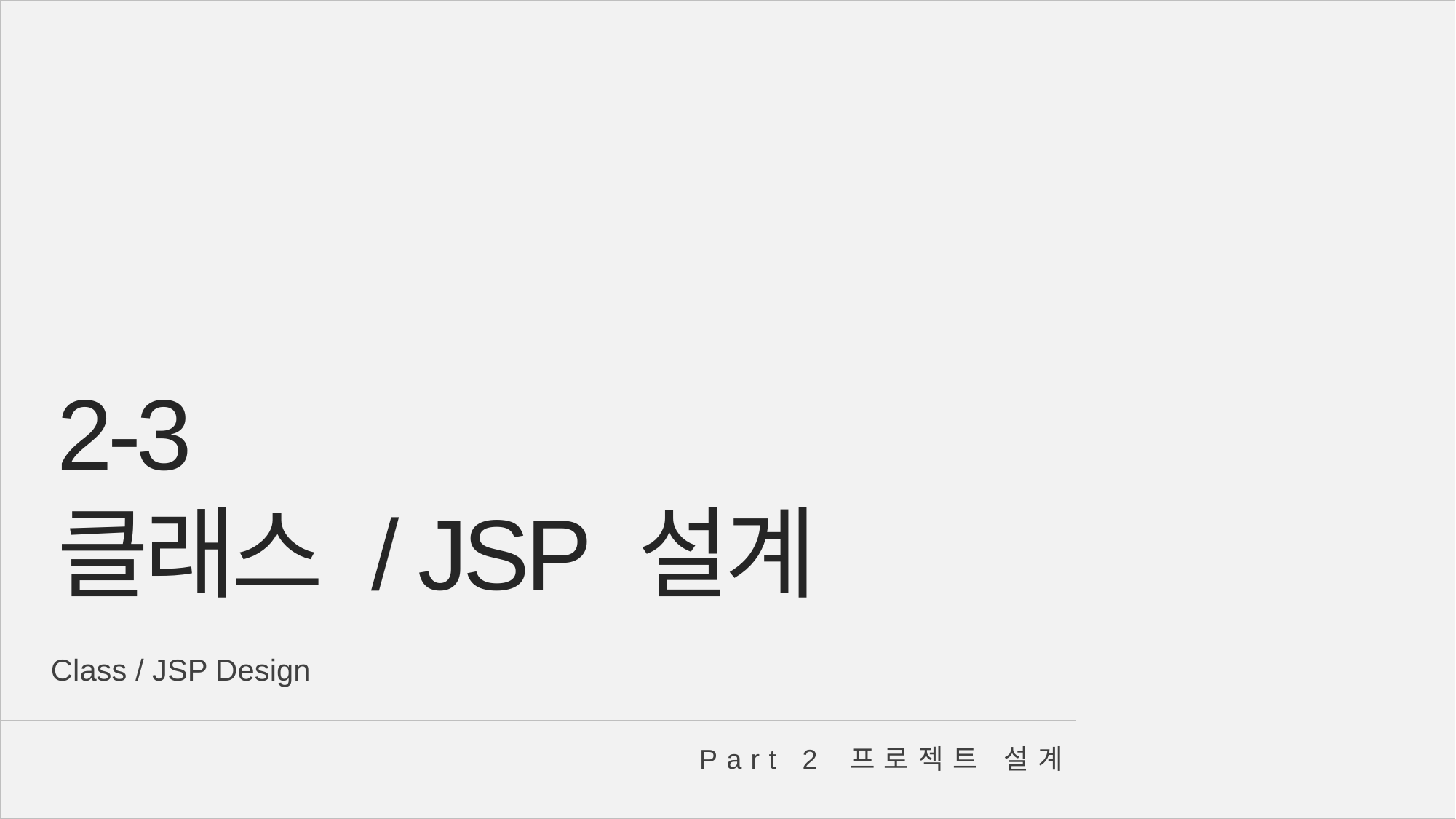

2-3
클래스 / JSP 설계
Class / JSP Design
Part 2 프로젝트 설계